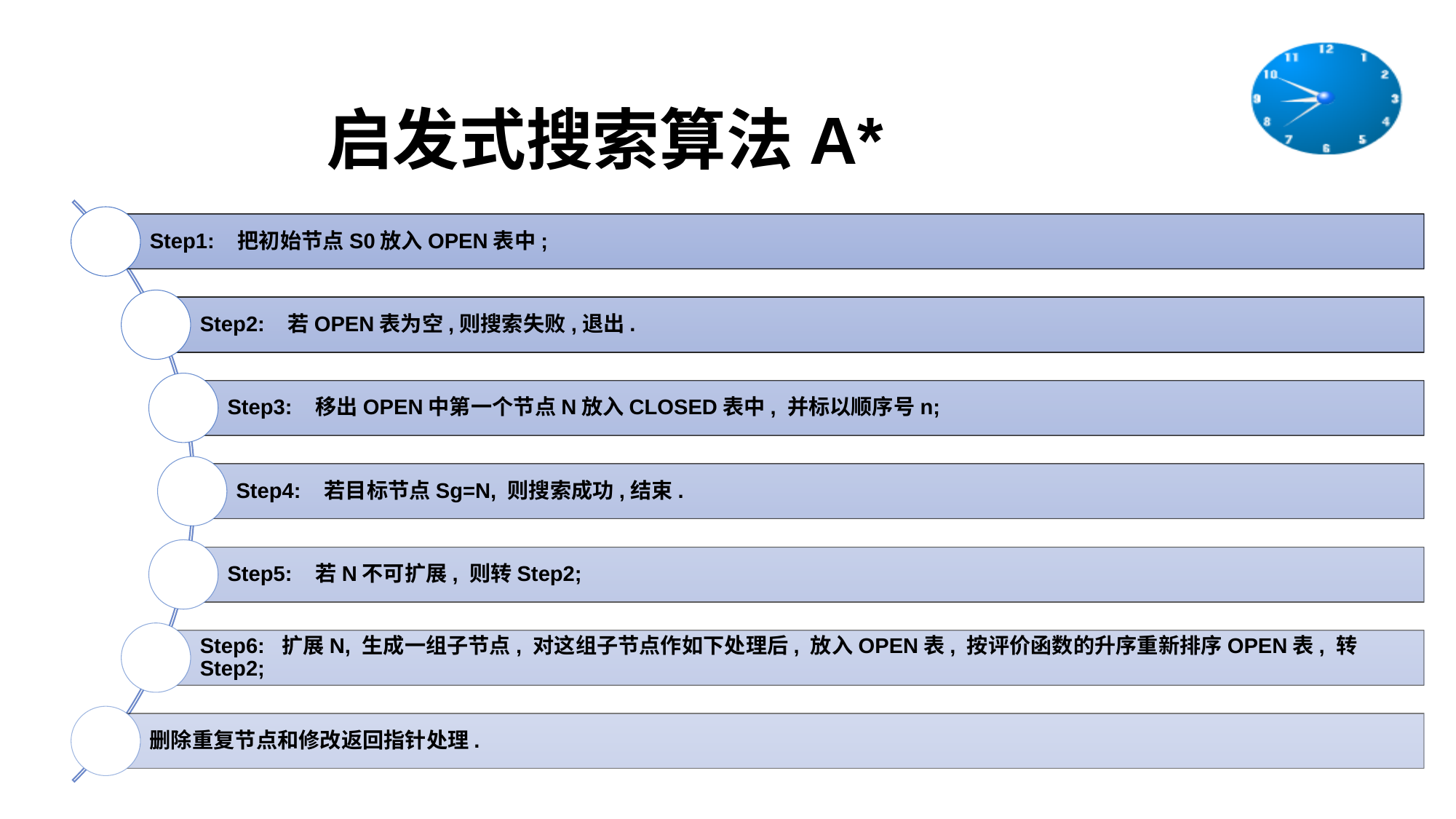

# 启发式搜索算法A*
Step1:   把初始节点S0放入OPEN表中;
Step2:   若OPEN表为空,则搜索失败,退出.
Step3:   移出OPEN中第一个节点N放入CLOSED表中, 并标以顺序号n;
Step4:   若目标节点Sg=N, 则搜索成功,结束.
Step5:   若N不可扩展, 则转Step2;
Step6:  扩展N, 生成一组子节点, 对这组子节点作如下处理后, 放入OPEN表, 按评价函数的升序重新排序OPEN表, 转 Step2;
删除重复节点和修改返回指针处理.